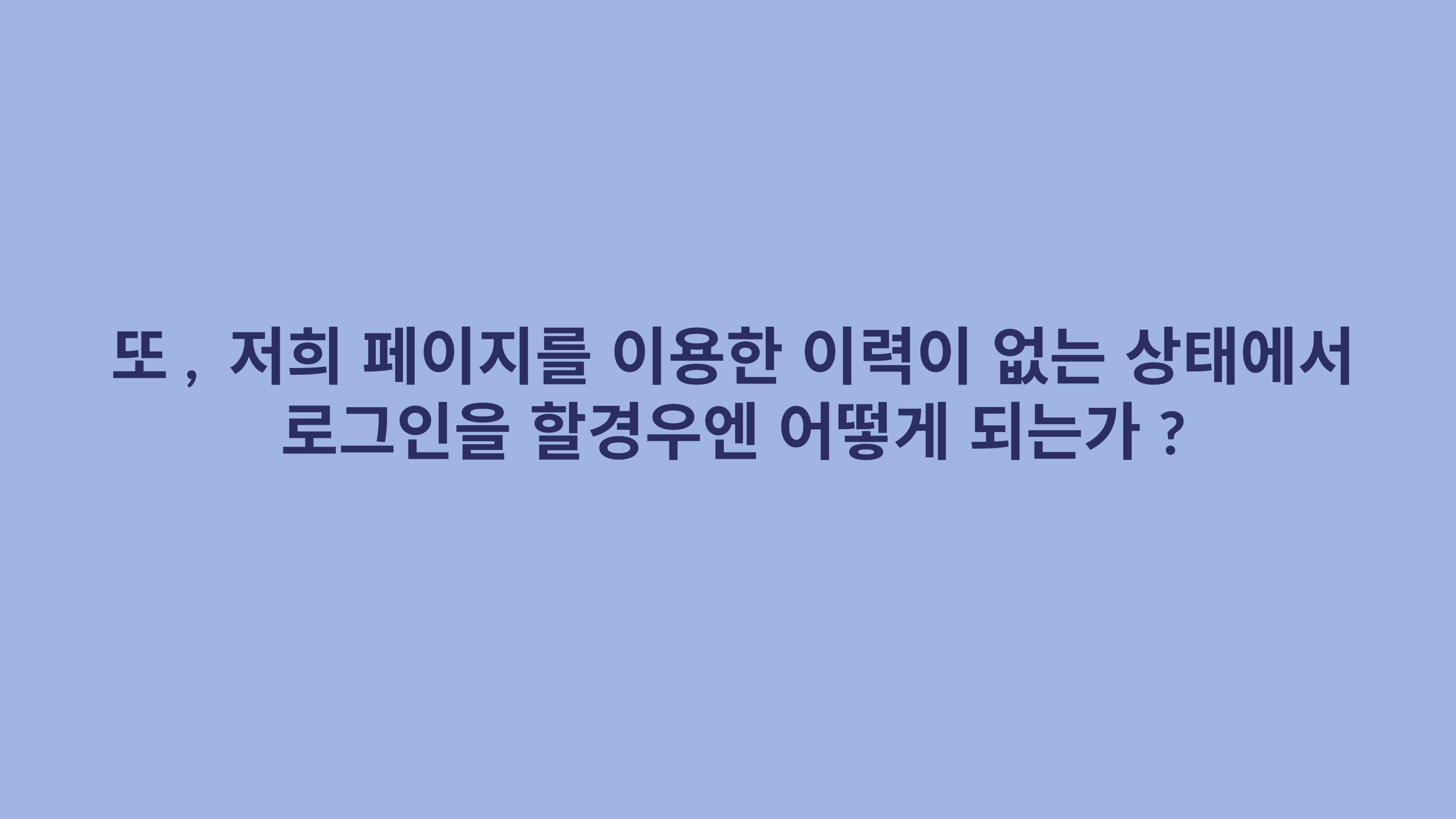

또, 저희 페이지를 이용한 이력이 없는 상태에서 로그인을 할경우엔 어떻게 되는가?